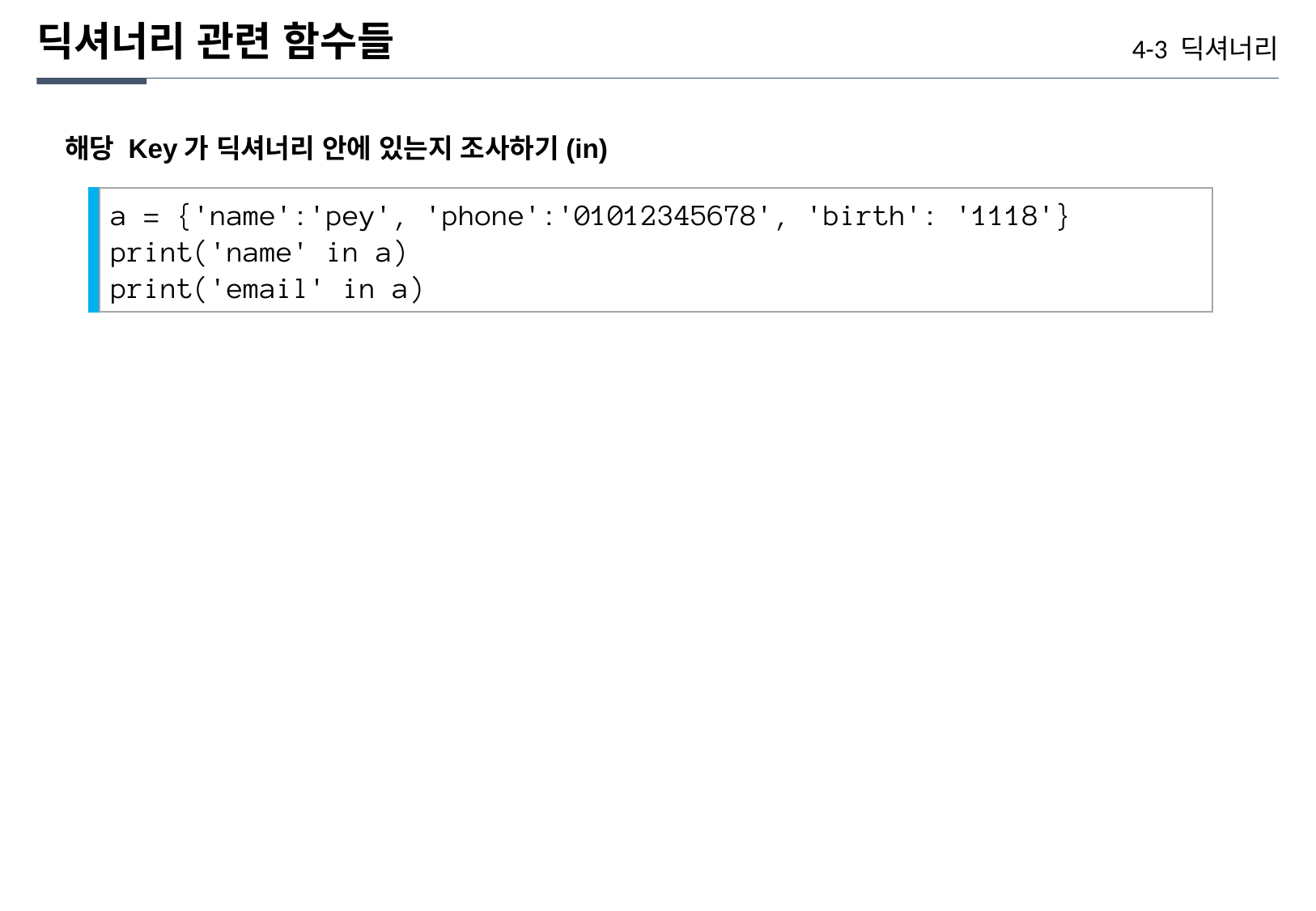

딕셔너리 관련 함수들
4-3 딕셔너리
해당 Key가 딕셔너리 안에 있는지 조사하기(in)
a = {'name':'pey', 'phone':'01012345678', 'birth': '1118'}
print('name' in a)
print('email' in a)